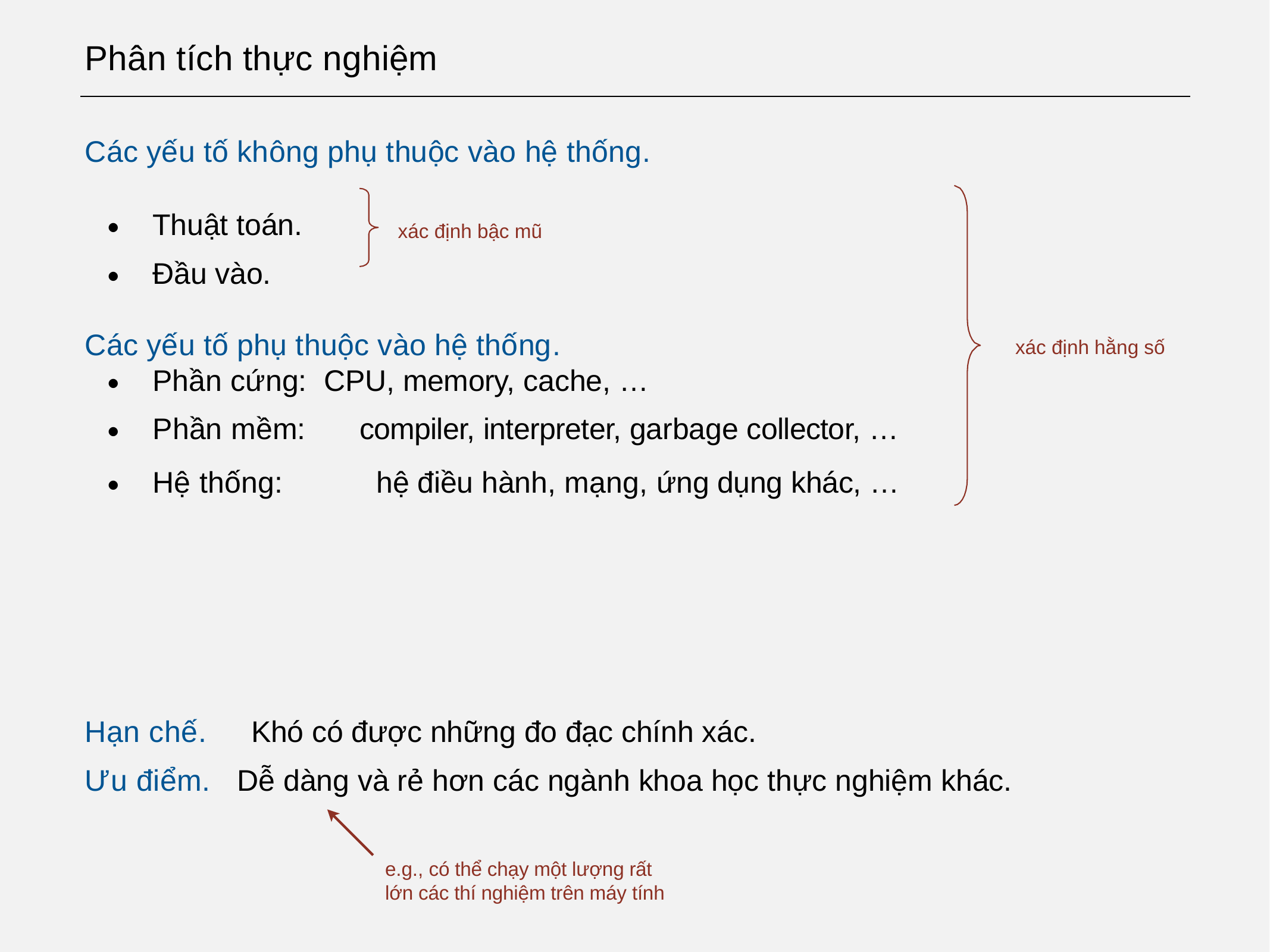

# Phân tích thực nghiệm
Các yếu tố không phụ thuộc vào hệ thống.
・Thuật toán.

・Đầu vào.
xác định bậc mũ
Các yếu tố phụ thuộc vào hệ thống.
xác định hằng số
・Phần cứng:  CPU, memory, cache, …
・Phần mềm:	compiler, interpreter, garbage collector, …
・Hệ thống:	  hệ điều hành, mạng, ứng dụng khác, …
Hạn chế.	Khó có được những đo đạc chính xác.
Ưu điểm.   Dễ dàng và rẻ hơn các ngành khoa học thực nghiệm khác.

e.g., có thể chạy một lượng rất lớn các thí nghiệm trên máy tính
22